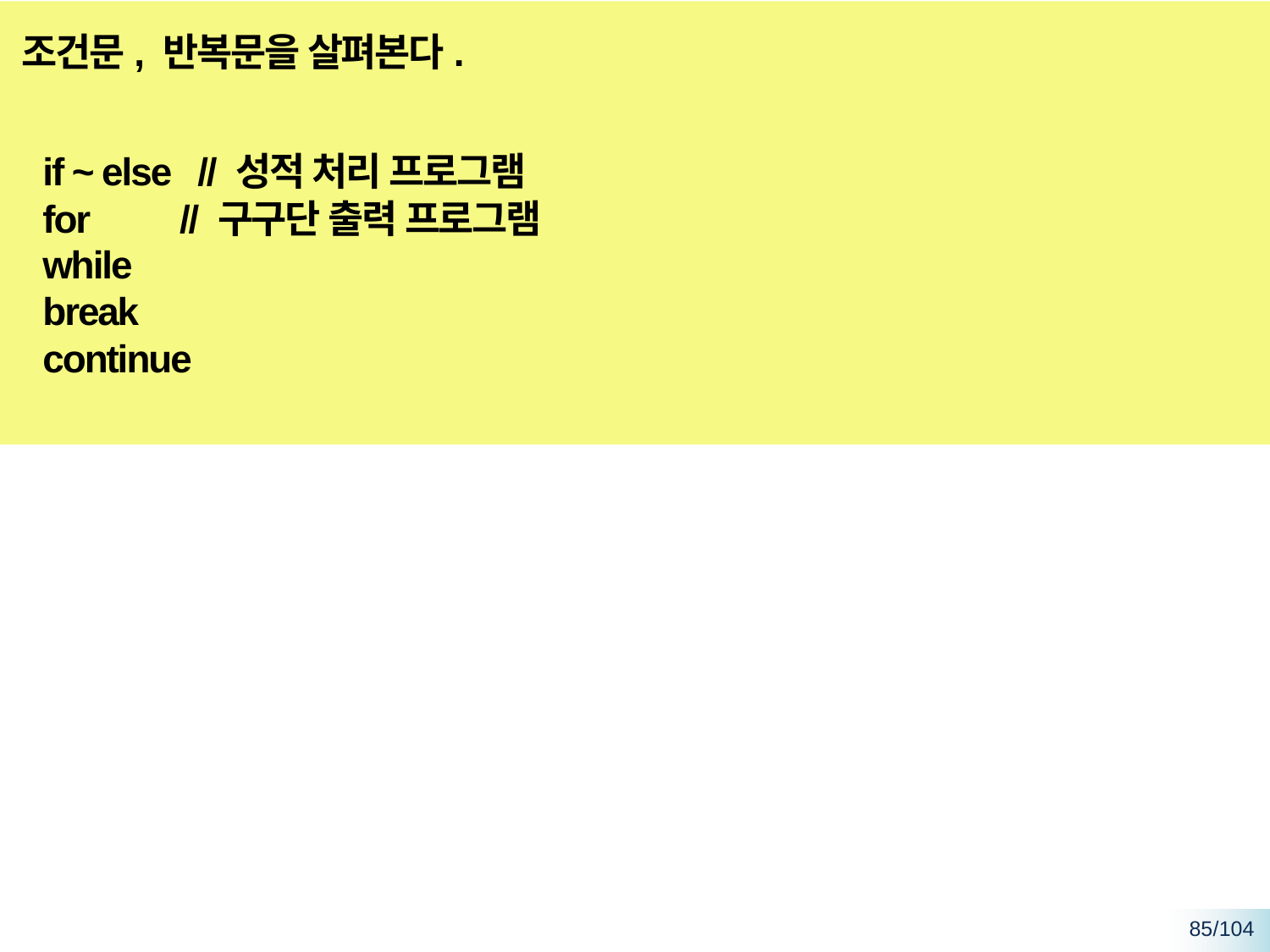

# 조건문, 반복문을 살펴본다.
if ~ else   // 성적 처리 프로그램
for          // 구구단 출력 프로그램
while
break
continue